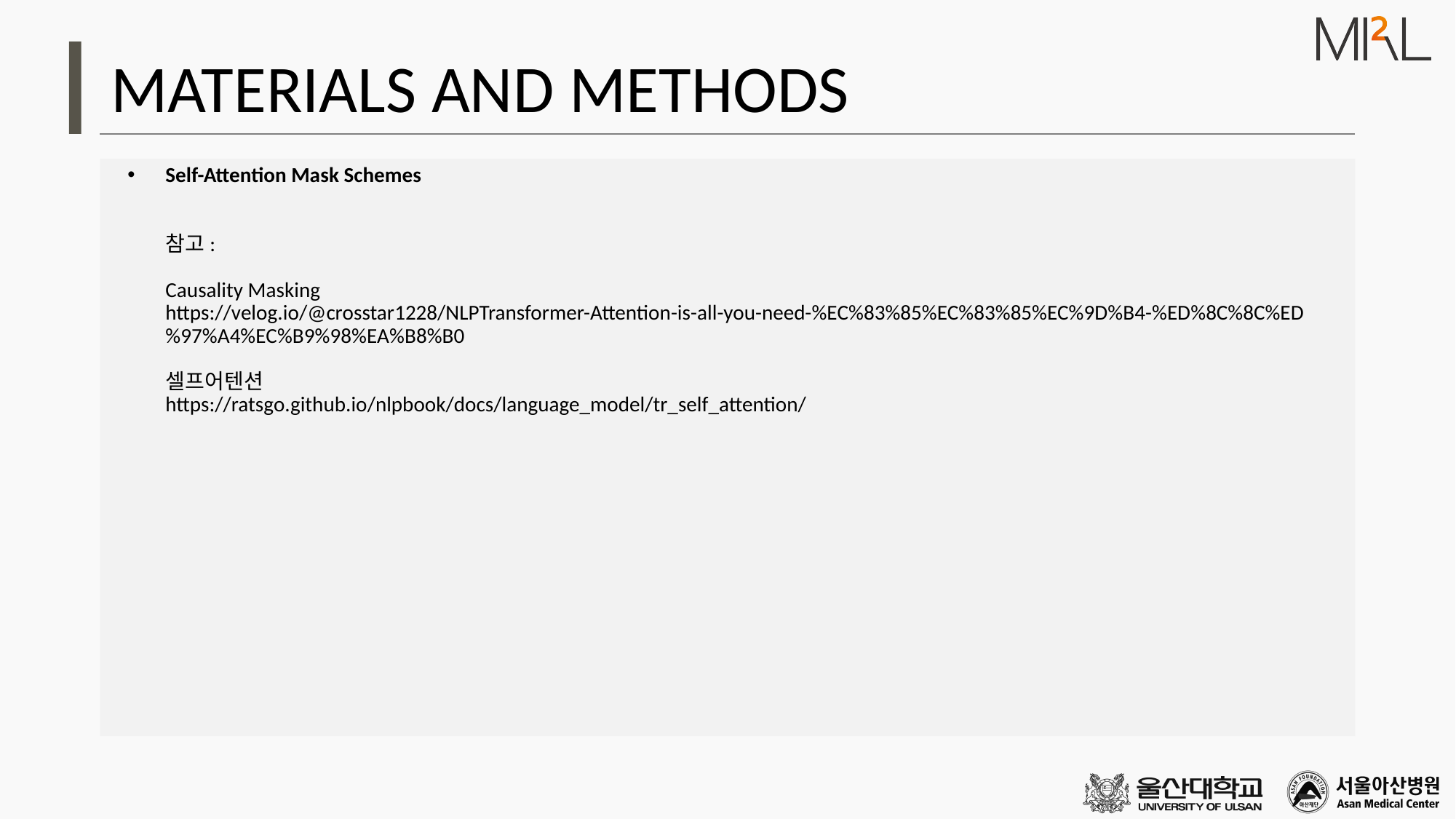

# MATERIALS AND METHODS
Self-Attention Mask Schemes

참고:

Causality Masking
https://velog.io/@crosstar1228/NLPTransformer-Attention-is-all-you-need-%EC%83%85%EC%83%85%EC%9D%B4-%ED%8C%8C%ED%97%A4%EC%B9%98%EA%B8%B0

셀프어텐션
https://ratsgo.github.io/nlpbook/docs/language_model/tr_self_attention/